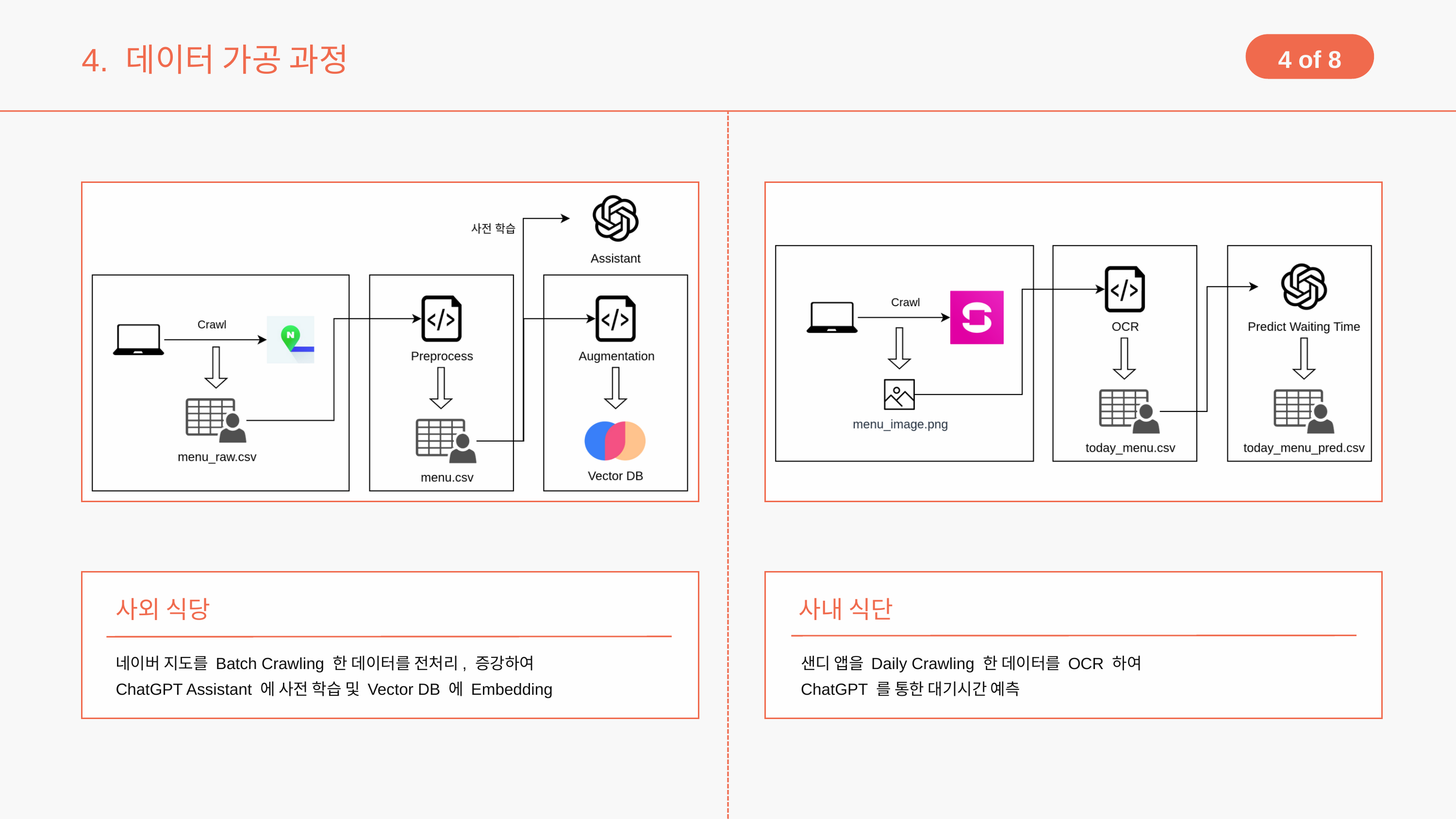

4. 데이터 가공 과정

4 of 8

사외 식당
사내 식단

네이버 지도를 Batch Crawling 한 데이터를 전처리, 증강하여
ChatGPT Assistant 에 사전 학습 및 Vector DB 에 Embedding
샌디 앱을 Daily Crawling 한 데이터를 OCR 하여
ChatGPT 를 통한 대기시간 예측